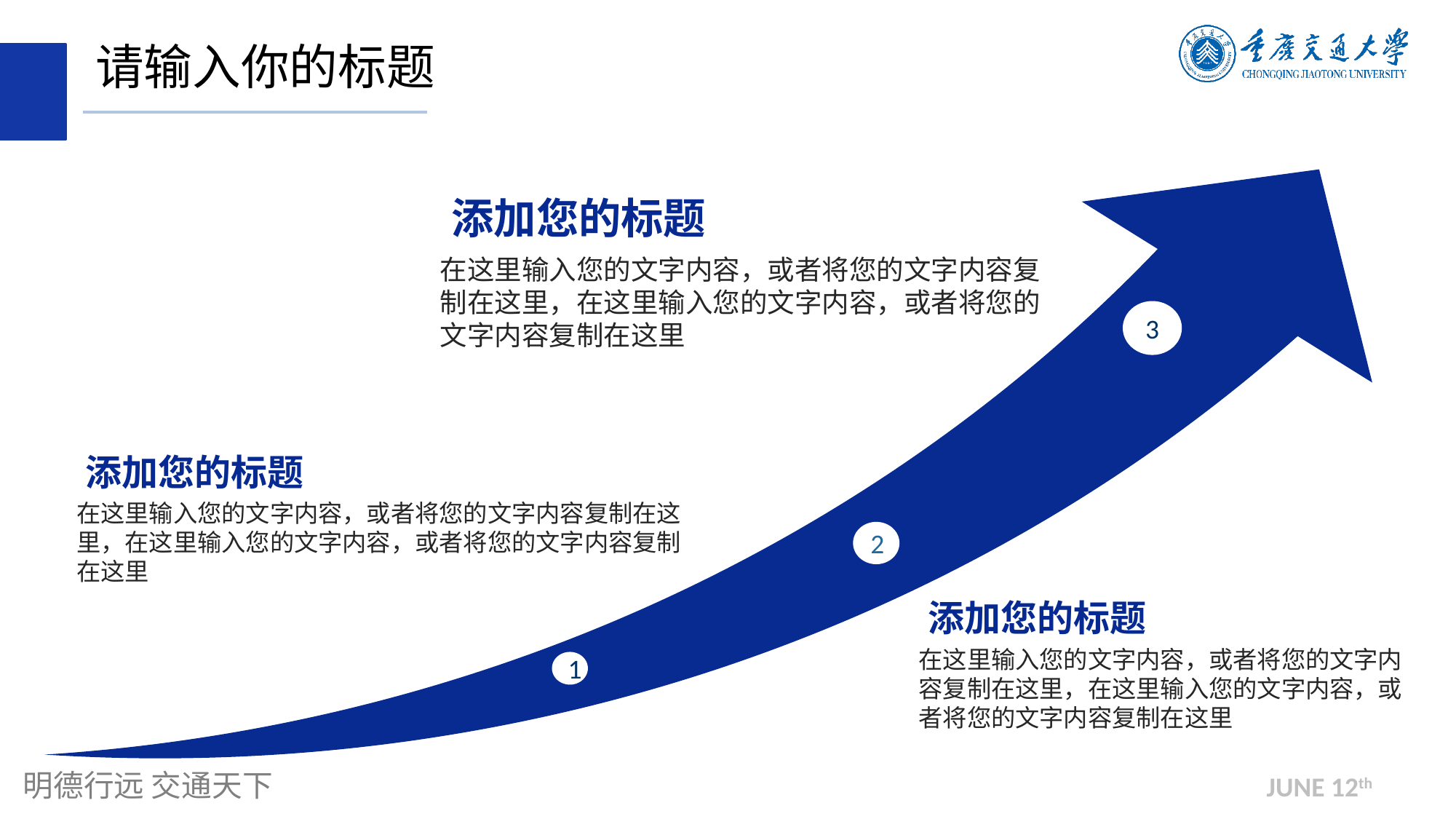

请输入你的标题

添加您的标题
在这里输入您的文字内容，或者将您的文字内容复制在这里，在这里输入您的文字内容，或者将您的文字内容复制在这里
3
添加您的标题
在这里输入您的文字内容，或者将您的文字内容复制在这里，在这里输入您的文字内容，或者将您的文字内容复制在这里
2
添加您的标题
在这里输入您的文字内容，或者将您的文字内容复制在这里，在这里输入您的文字内容，或者将您的文字内容复制在这里
1
JUNE 12th